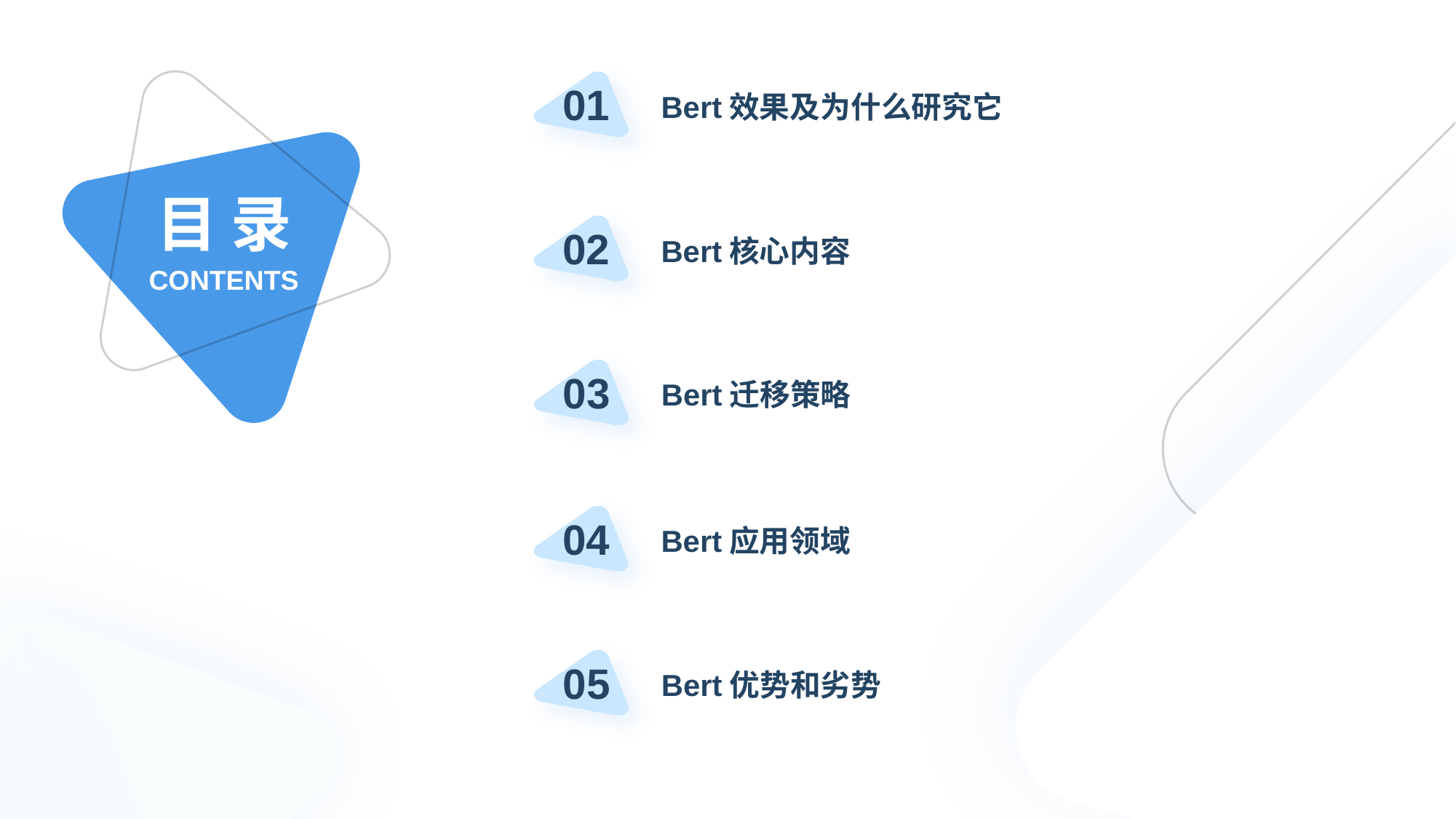

01
Bert效果及为什么研究它

目 录
CONTENTS

02
Bert核心内容

03
Bert迁移策略

04
Bert应用领域

05
Bert优势和劣势